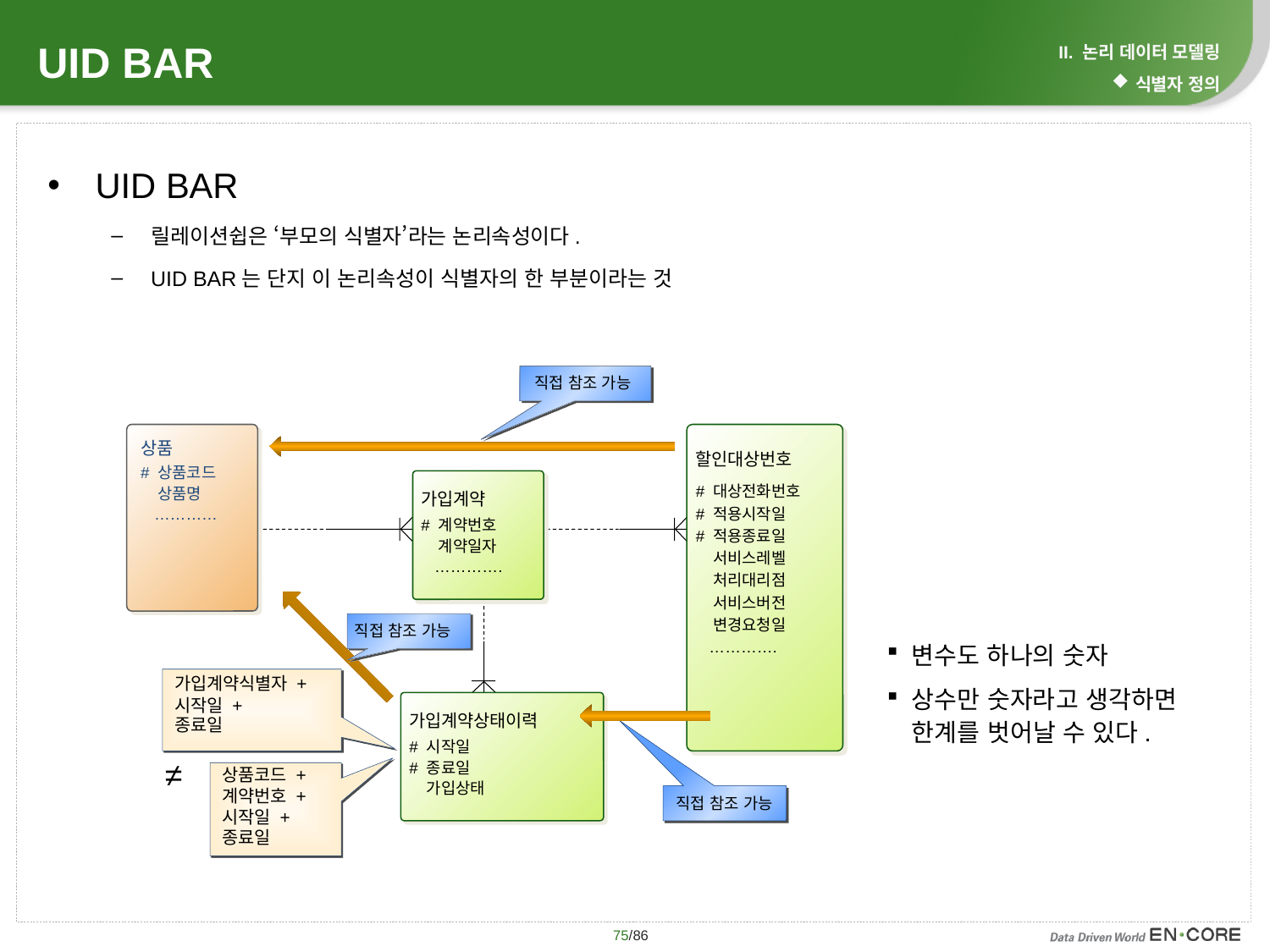

# UID BAR
II. 논리 데이터 모델링
식별자 정의
UID BAR
릴레이션쉽은 ‘부모의 식별자’라는 논리속성이다.
UID BAR는 단지 이 논리속성이 식별자의 한 부분이라는 것

직접 참조 가능
상품
# 상품코드
   상품명
   …………

할인대상번호
# 대상전화번호
# 적용시작일
# 적용종료일
   서비스레벨
   처리대리점
   서비스버전
   변경요청일
   ………….

가입계약
# 계약번호
   계약일자
   ………….

직접 참조 가능
변수도 하나의 숫자
상수만 숫자라고 생각하면 한계를 벗어날 수 있다.

가입계약식별자 +
시작일 +
종료일

가입계약상태이력
# 시작일
# 종료일
   가입상태

≠
상품코드 +
계약번호 +
시작일 +
종료일
직접 참조 가능